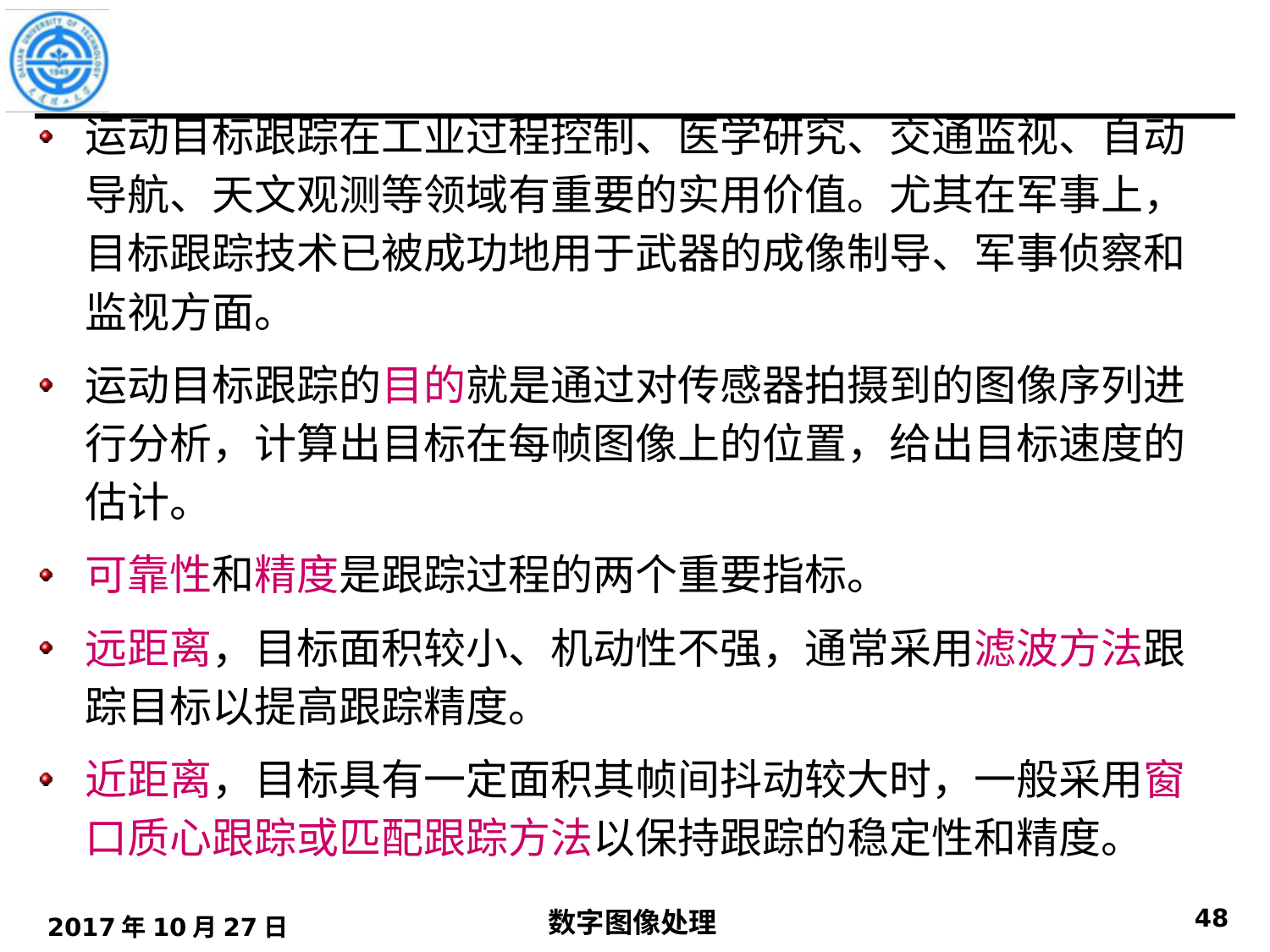

运动目标跟踪在工业过程控制、医学研究、交通监视、自动导航、天文观测等领域有重要的实用价值。尤其在军事上，目标跟踪技术已被成功地用于武器的成像制导、军事侦察和监视方面。
运动目标跟踪的目的就是通过对传感器拍摄到的图像序列进行分析，计算出目标在每帧图像上的位置，给出目标速度的估计。
可靠性和精度是跟踪过程的两个重要指标。
远距离，目标面积较小、机动性不强，通常采用滤波方法跟踪目标以提高跟踪精度。
近距离，目标具有一定面积其帧间抖动较大时，一般采用窗口质心跟踪或匹配跟踪方法以保持跟踪的稳定性和精度。